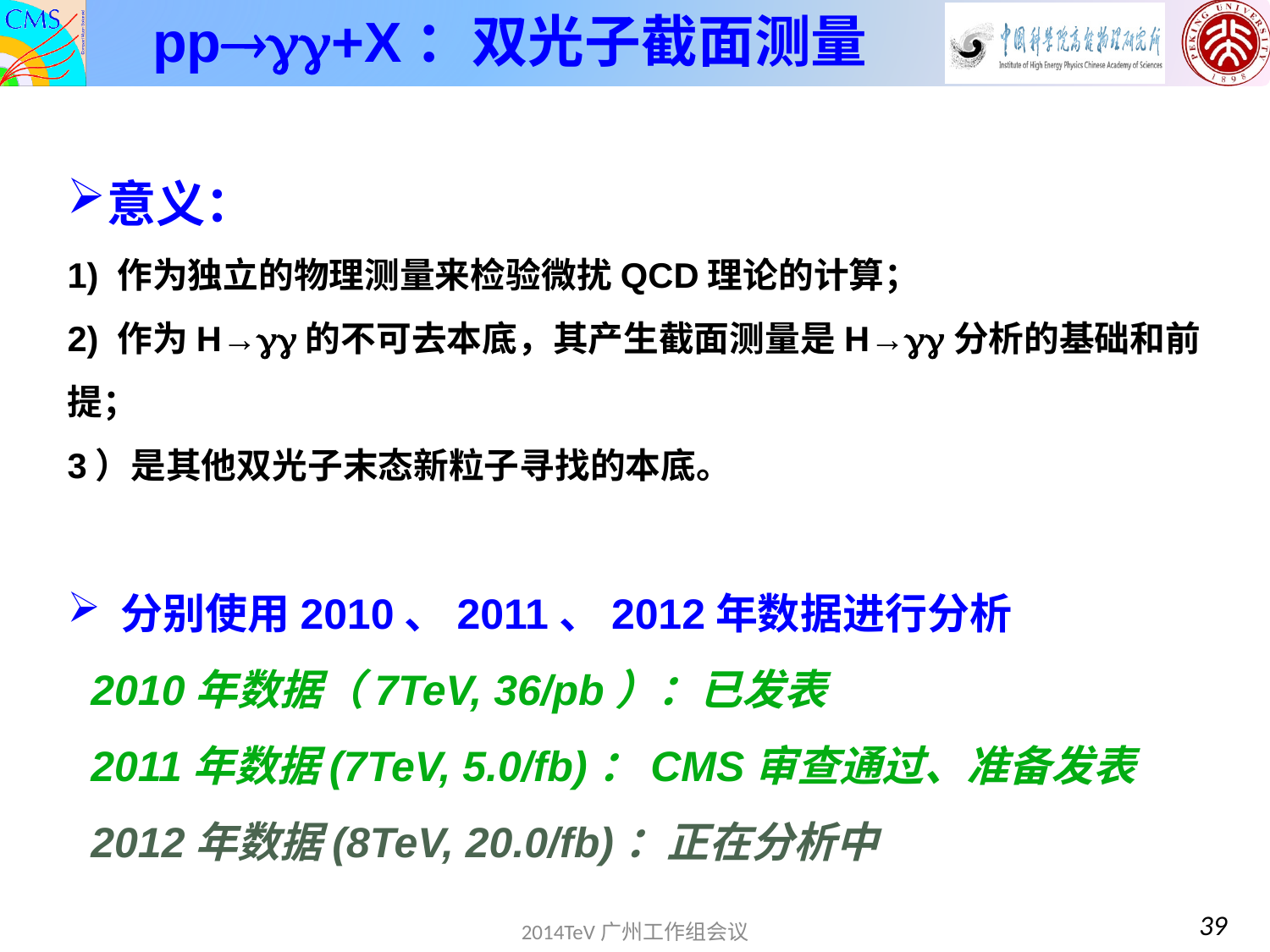

pp→γγ+X：双光子截面测量
意义：
1) 作为独立的物理测量来检验微扰QCD理论的计算；
2) 作为H→γγ的不可去本底，其产生截面测量是H→γγ分析的基础和前提；
3）是其他双光子末态新粒子寻找的本底。

 分别使用2010、2011、2012年数据进行分析
  2010年数据（7TeV, 36/pb）：已发表
  2011年数据(7TeV, 5.0/fb)：CMS审查通过、准备发表
  2012年数据(8TeV, 20.0/fb)：正在分析中

39
2014TeV广州工作组会议